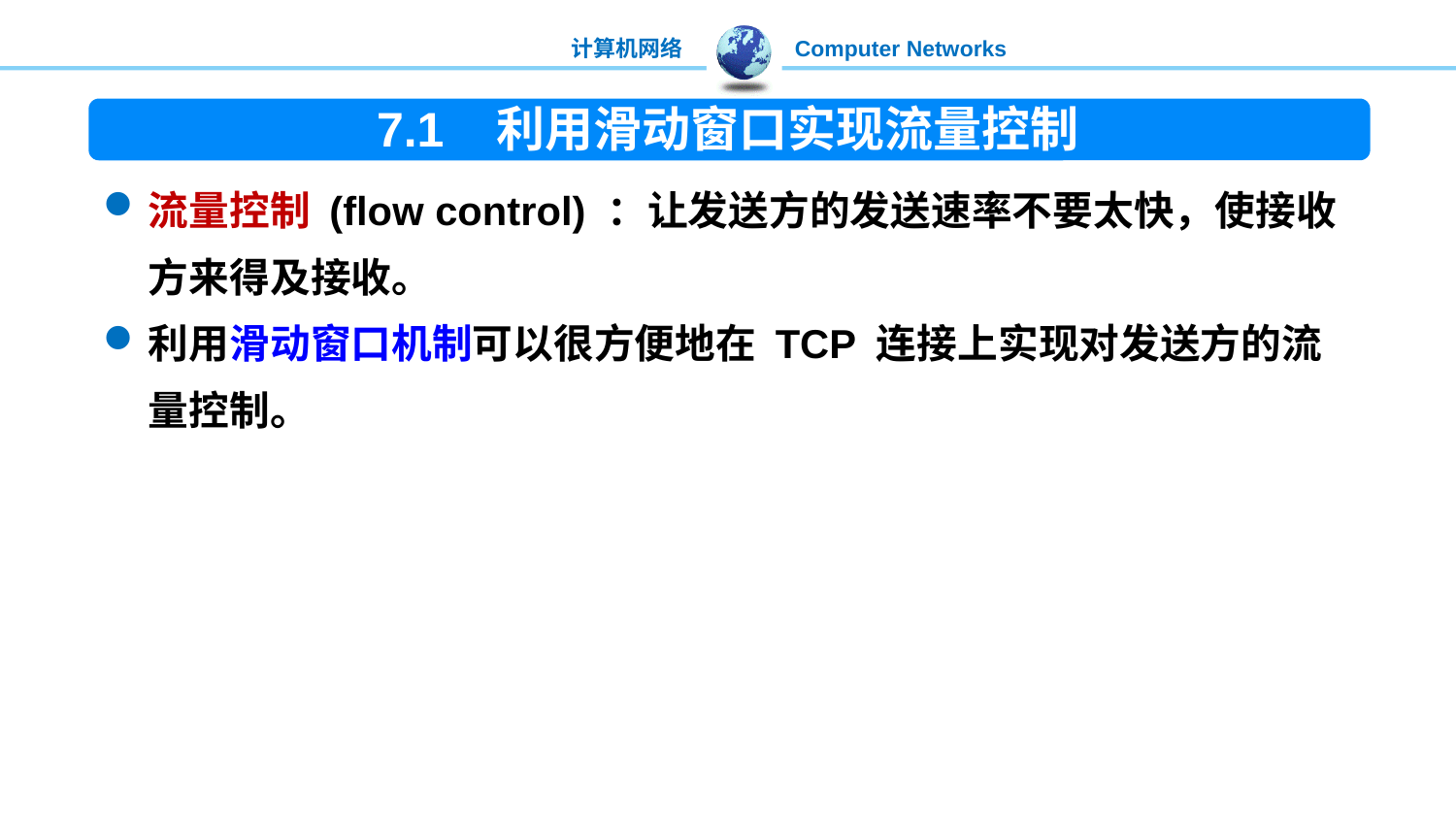

7.1   利用滑动窗口实现流量控制

流量控制 (flow control) ：让发送方的发送速率不要太快，使接收方来得及接收。
利用滑动窗口机制可以很方便地在 TCP 连接上实现对发送方的流量控制。